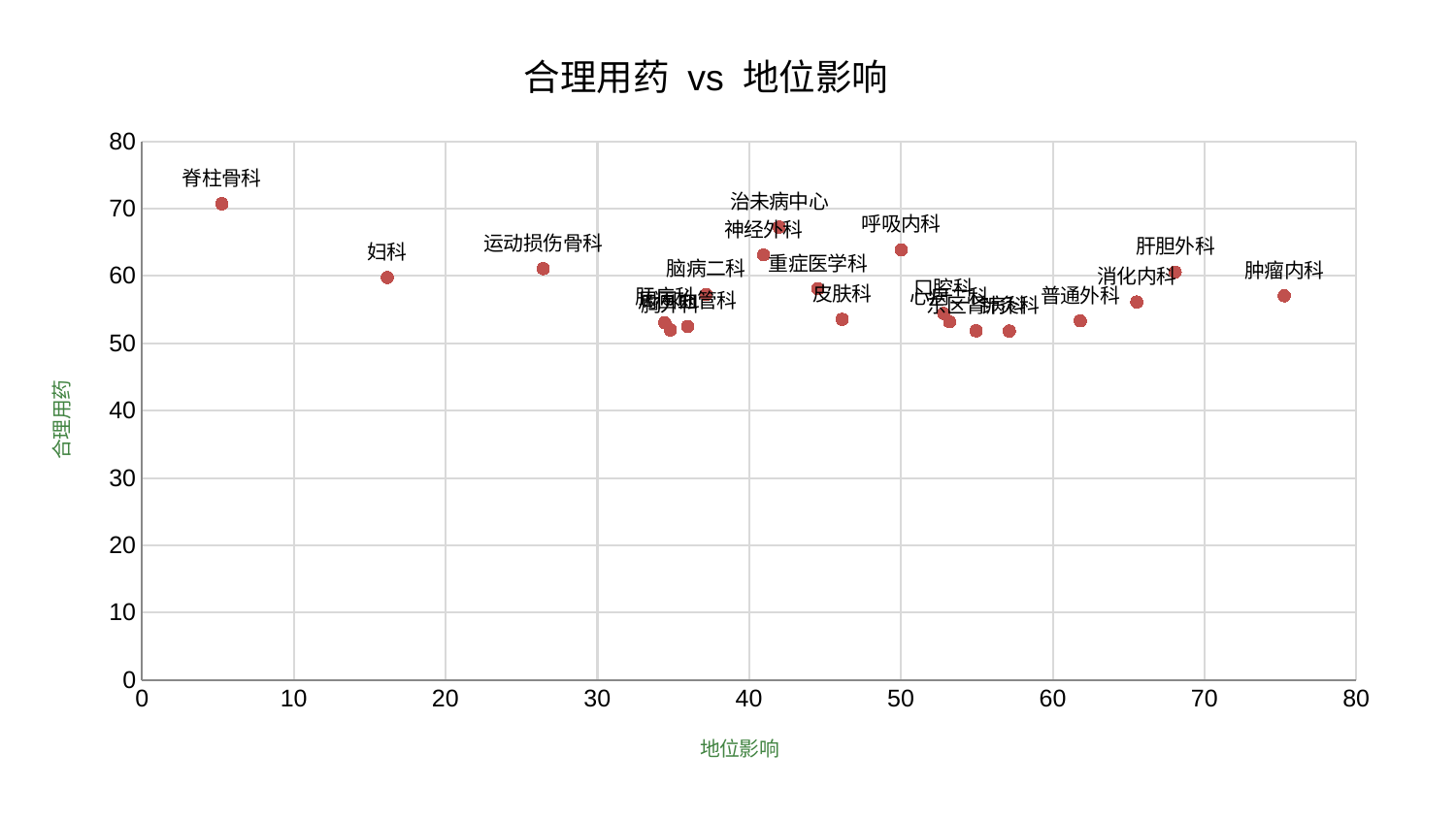

### Chart: 合理用药 vs 地位影响

| Category | 合理用药 |
|---|---|
232